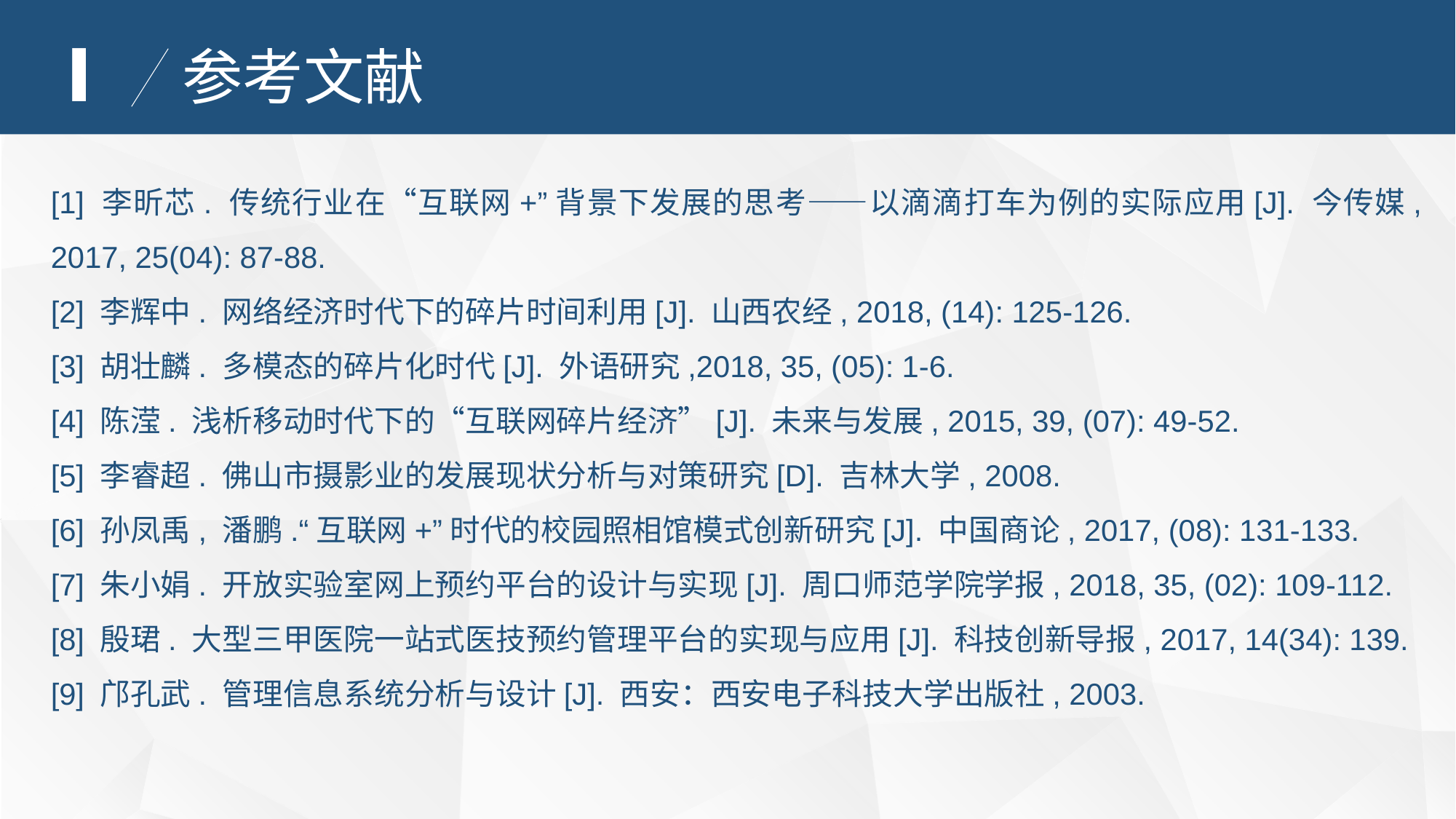

Ⅰ
参考文献
[1] 李昕芯. 传统行业在“互联网+”背景下发展的思考——以滴滴打车为例的实际应用[J]. 今传媒, 2017, 25(04): 87-88.
[2] 李辉中. 网络经济时代下的碎片时间利用[J]. 山西农经, 2018, (14): 125-126.
[3] 胡壮麟. 多模态的碎片化时代[J]. 外语研究,2018, 35, (05): 1-6.
[4] 陈滢. 浅析移动时代下的“互联网碎片经济”[J]. 未来与发展, 2015, 39, (07): 49-52.
[5] 李睿超. 佛山市摄影业的发展现状分析与对策研究[D]. 吉林大学, 2008.
[6] 孙凤禹, 潘鹏.“互联网+”时代的校园照相馆模式创新研究[J]. 中国商论, 2017, (08): 131-133.
[7] 朱小娟. 开放实验室网上预约平台的设计与实现[J]. 周口师范学院学报, 2018, 35, (02): 109-112.
[8] 殷珺. 大型三甲医院一站式医技预约管理平台的实现与应用[J]. 科技创新导报, 2017, 14(34): 139.
[9] 邝孔武. 管理信息系统分析与设计[J]. 西安：西安电子科技大学出版社, 2003.